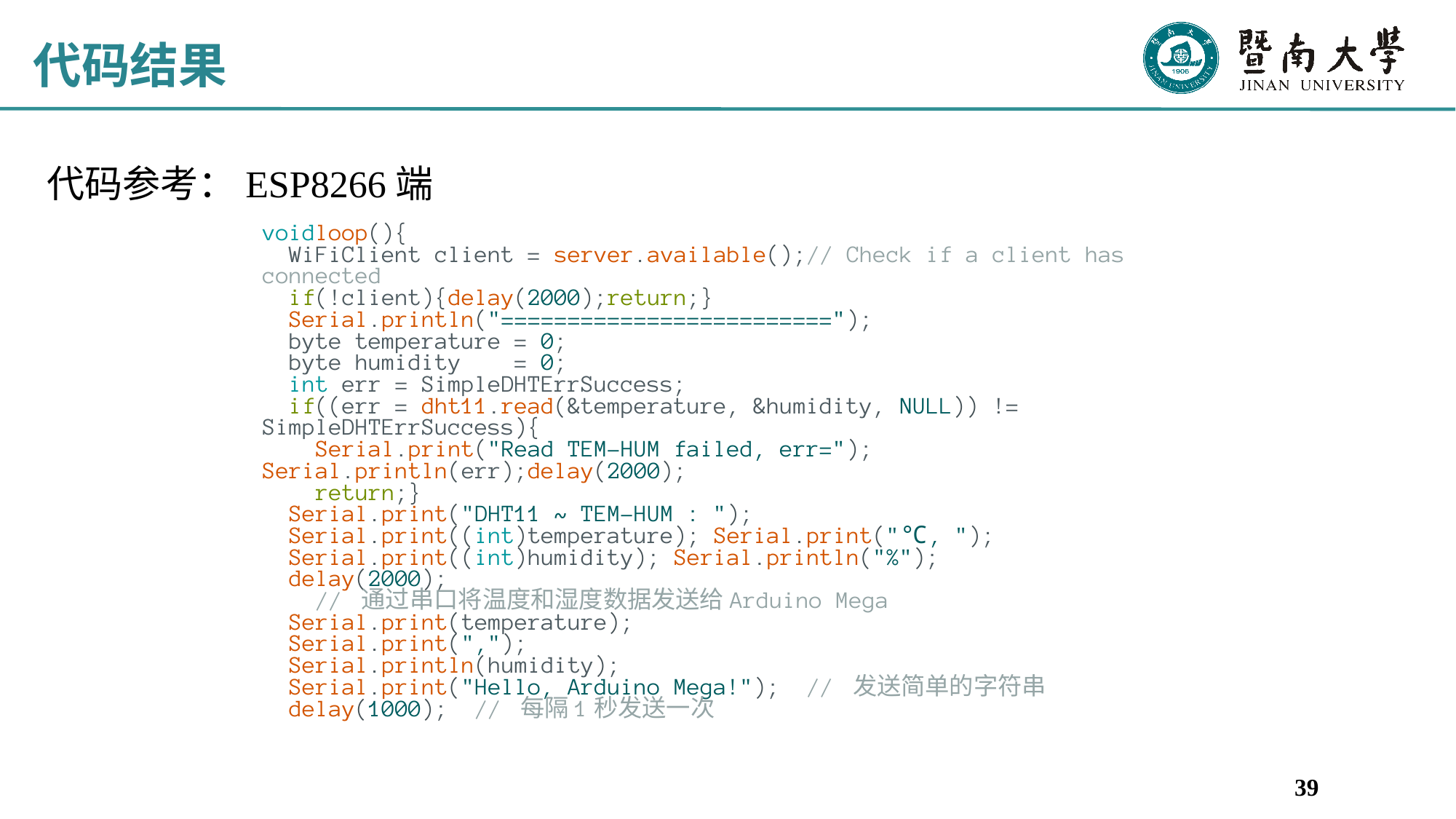

# 代码结果

代码参考：ESP8266端

voidloop(){
  WiFiClient client = server.available();// Check if a client has connected
  if(!client){delay(2000);return;}
  Serial.println("=========================");
  byte temperature = 0;
  byte humidity    = 0;
  int err = SimpleDHTErrSuccess;
  if((err = dht11.read(&temperature, &humidity, NULL)) != SimpleDHTErrSuccess){
    Serial.print("Read TEM-HUM failed, err="); Serial.println(err);delay(2000);
    return;}
  Serial.print("DHT11 ~ TEM-HUM : ");
  Serial.print((int)temperature); Serial.print("℃, ");
  Serial.print((int)humidity); Serial.println("%");
  delay(2000);
    // 通过串口将温度和湿度数据发送给Arduino Mega
  Serial.print(temperature);
  Serial.print(",");
  Serial.println(humidity);
  Serial.print("Hello, Arduino Mega!");  // 发送简单的字符串
  delay(1000);  // 每隔1秒发送一次